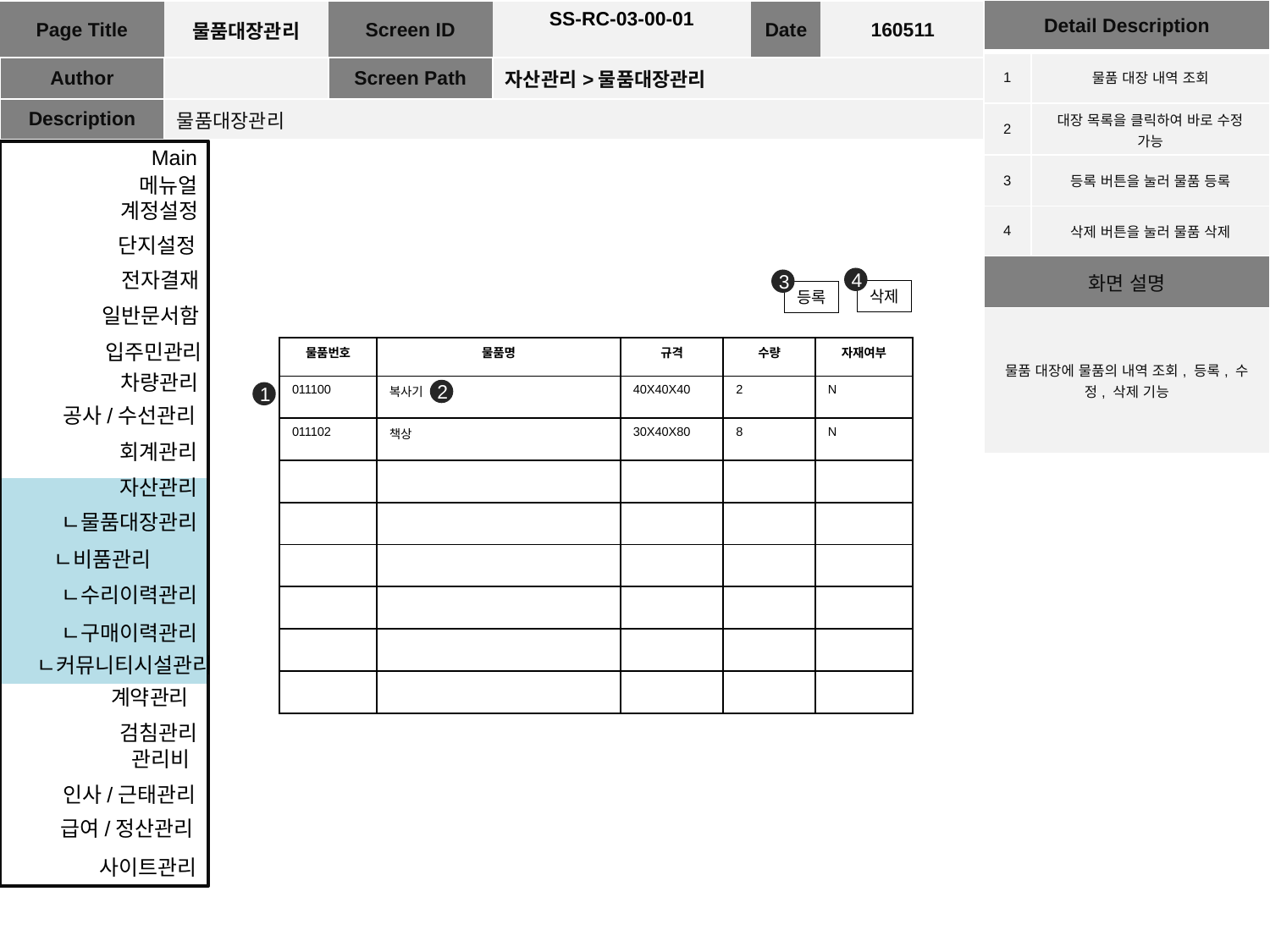

| Detail Description |  |
| --- | --- |
| 1 | 물품 대장 내역 조회 |
| 2 | 대장 목록을 클릭하여 바로 수정 가능 |
| 3 | 등록 버튼을 눌러 물품 등록 |
| 4 | 삭제 버튼을 눌러 물품 삭제 |
| 화면 설명 |  |
| 물품 대장에 물품의 내역 조회, 등록, 수정, 삭제 기능 |  |
| Page Title | 물품대장관리 | Screen ID | SS-RC-03-00-01 | Date | 160511 |
| --- | --- | --- | --- | --- | --- |
| Author |  | Screen Path | 자산관리>물품대장관리 |  |  |
| Description | 물품대장관리 |  |  |  |  |
Main

메뉴얼
계정설정
단지설정
전자결재
4
3
삭제
등록
일반문서함
입주민관리
| 물품번호 | 물품명 | 규격 | 수량 | 자재여부 |
| --- | --- | --- | --- | --- |
| 011100 | 복사기 | 40X40X40 | 2 | N |
| 011102 | 책상 | 30X40X80 | 8 | N |
|  |  |  |  |  |
|  |  |  |  |  |
|  |  |  |  |  |
|  |  |  |  |  |
|  |  |  |  |  |
|  |  |  |  |  |
차량관리
2
1
공사/수선관리
회계관리
자산관리

ㄴ물품대장관리
ㄴ비품관리
ㄴ수리이력관리
ㄴ구매이력관리
ㄴ커뮤니티시설관리
계약관리
검침관리
관리비
인사/근태관리
급여/정산관리
사이트관리